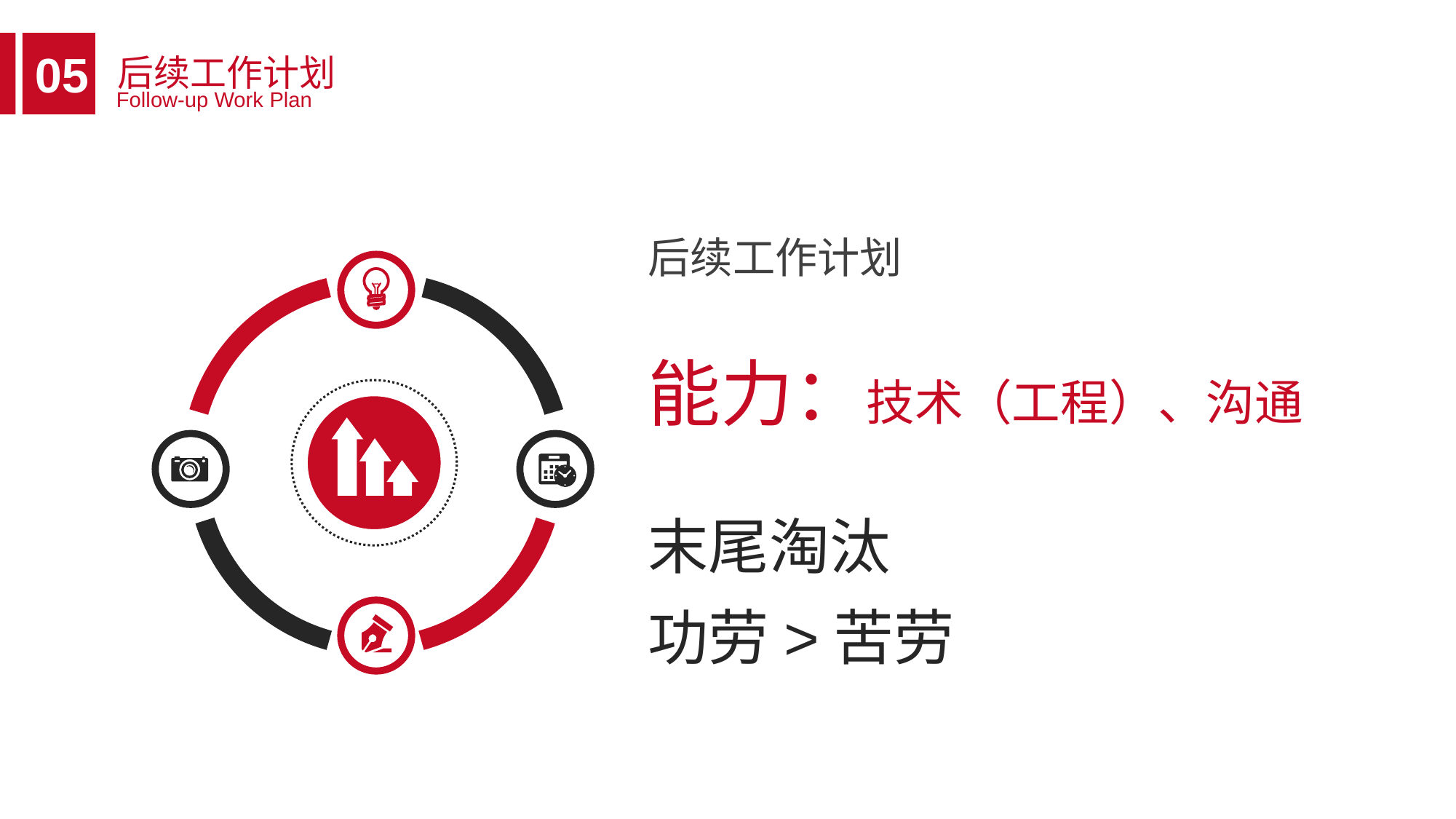

后续工作计划

05
Follow-up Work Plan
后续工作计划
能力：技术（工程）、沟通

末尾淘汰
功劳>苦劳